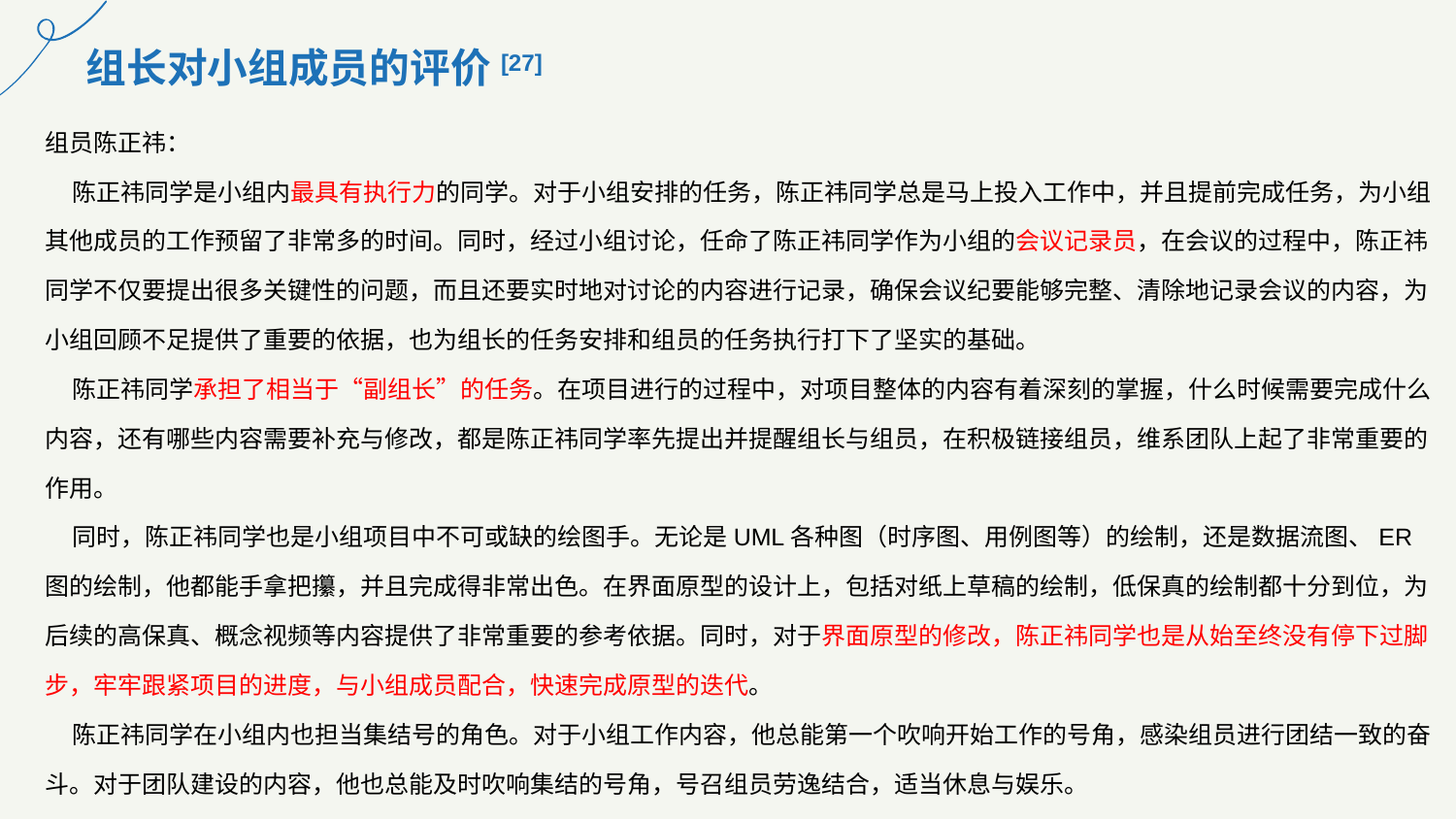

组长对小组成员的评价[27]
组员陈正祎：
    陈正祎同学是小组内最具有执行力的同学。对于小组安排的任务，陈正祎同学总是马上投入工作中，并且提前完成任务，为小组其他成员的工作预留了非常多的时间。同时，经过小组讨论，任命了陈正祎同学作为小组的会议记录员，在会议的过程中，陈正祎同学不仅要提出很多关键性的问题，而且还要实时地对讨论的内容进行记录，确保会议纪要能够完整、清除地记录会议的内容，为小组回顾不足提供了重要的依据，也为组长的任务安排和组员的任务执行打下了坚实的基础。
    陈正祎同学承担了相当于“副组长”的任务。在项目进行的过程中，对项目整体的内容有着深刻的掌握，什么时候需要完成什么内容，还有哪些内容需要补充与修改，都是陈正祎同学率先提出并提醒组长与组员，在积极链接组员，维系团队上起了非常重要的作用。
    同时，陈正祎同学也是小组项目中不可或缺的绘图手。无论是UML各种图（时序图、用例图等）的绘制，还是数据流图、ER图的绘制，他都能手拿把攥，并且完成得非常出色。在界面原型的设计上，包括对纸上草稿的绘制，低保真的绘制都十分到位，为后续的高保真、概念视频等内容提供了非常重要的参考依据。同时，对于界面原型的修改，陈正祎同学也是从始至终没有停下过脚步，牢牢跟紧项目的进度，与小组成员配合，快速完成原型的迭代。
    陈正祎同学在小组内也担当集结号的角色。对于小组工作内容，他总能第一个吹响开始工作的号角，感染组员进行团结一致的奋斗。对于团队建设的内容，他也总能及时吹响集结的号角，号召组员劳逸结合，适当休息与娱乐。